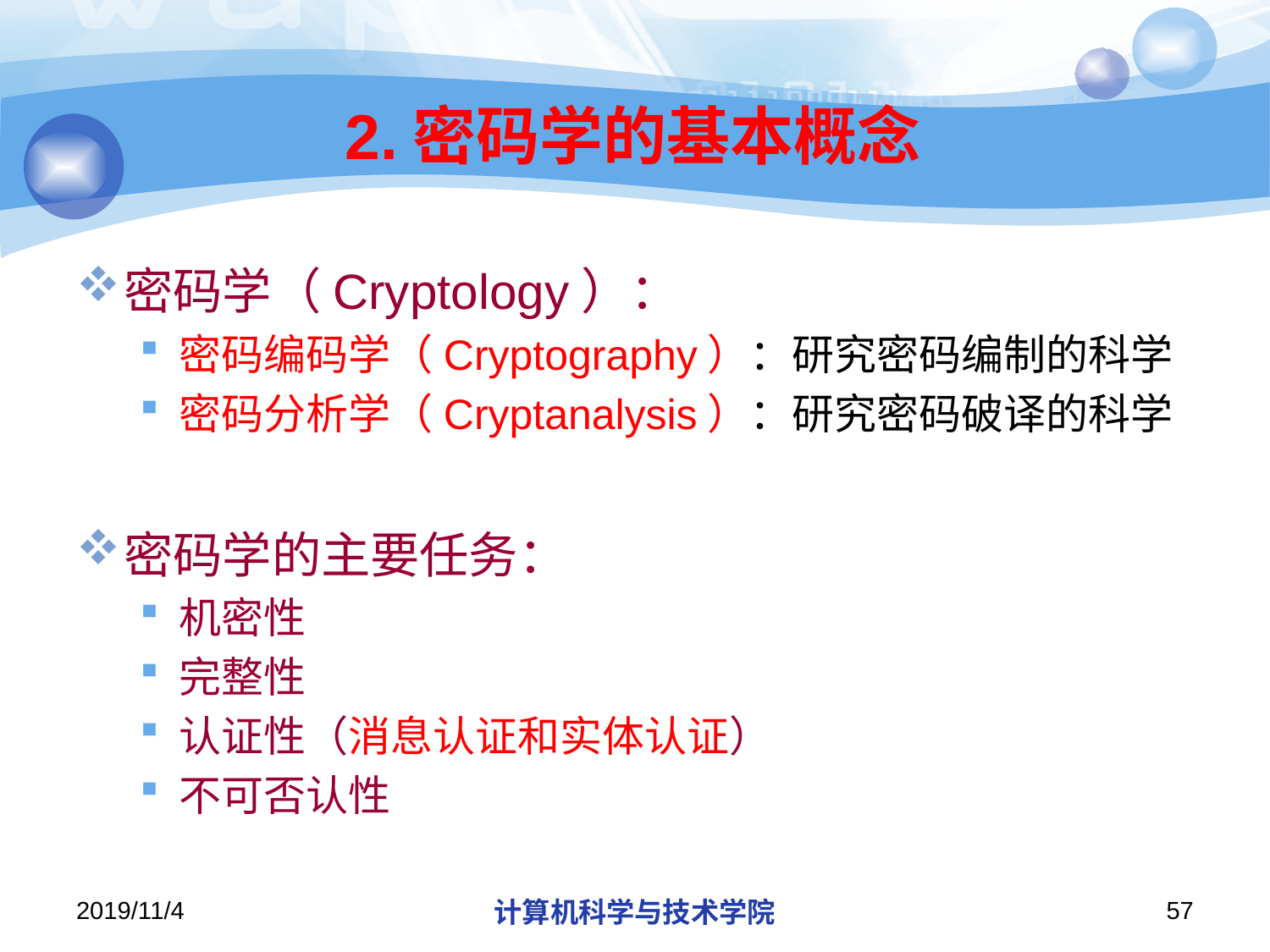

# 2.密码学的基本概念
密码学（Cryptology）：
密码编码学（Cryptography）：研究密码编制的科学
密码分析学（Cryptanalysis）：研究密码破译的科学

密码学的主要任务：
机密性
完整性
认证性（消息认证和实体认证）
不可否认性
2019/11/4
计算机科学与技术学院
57